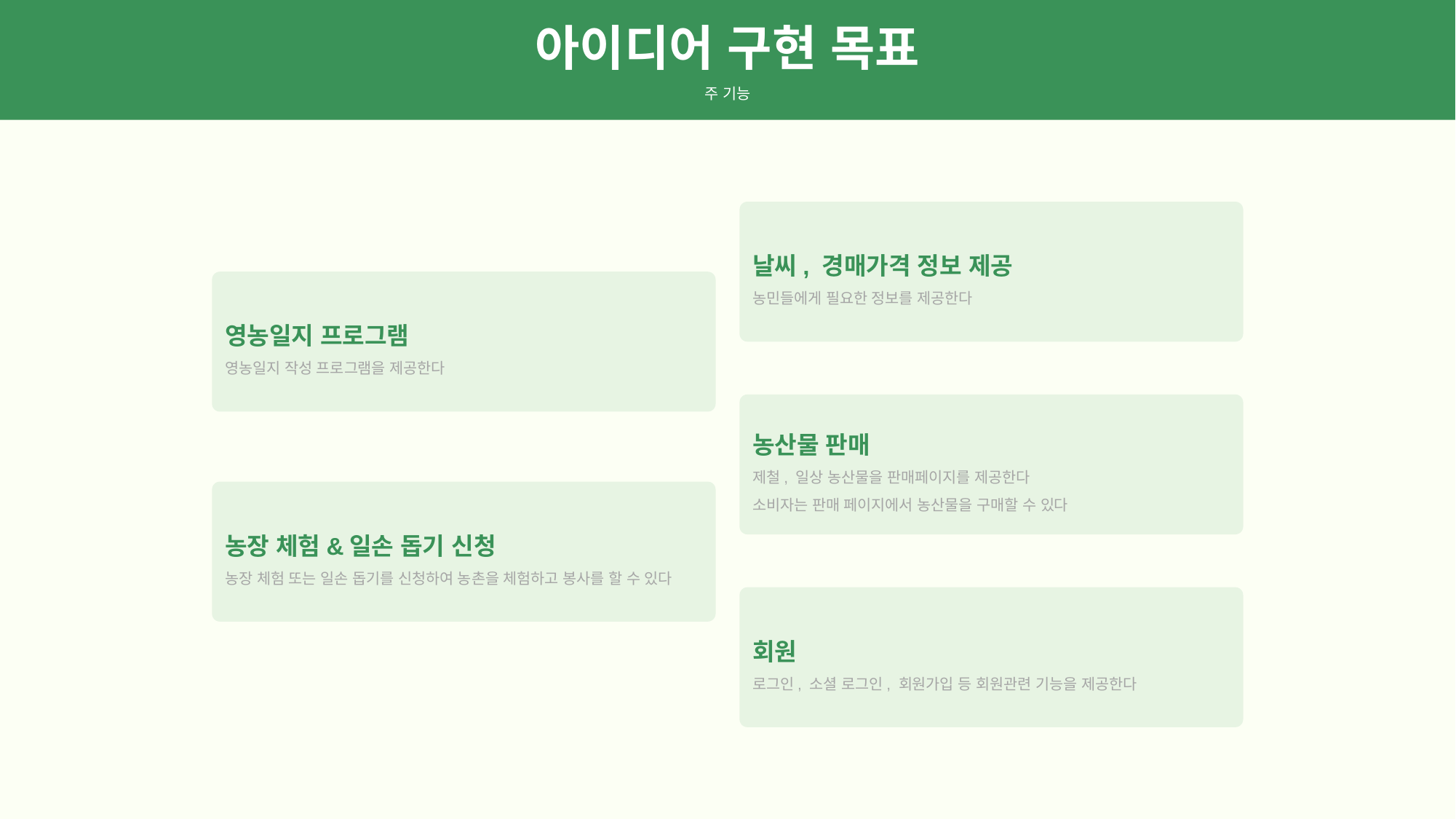

아이디어 구현 목표
주 기능
날씨, 경매가격 정보 제공
농민들에게 필요한 정보를 제공한다
영농일지 프로그램
영농일지 작성 프로그램을 제공한다
농산물 판매
제철, 일상 농산물을 판매페이지를 제공한다
소비자는 판매 페이지에서 농산물을 구매할 수 있다
농장 체험&일손 돕기 신청
농장 체험 또는 일손 돕기를 신청하여 농촌을 체험하고 봉사를 할 수 있다
회원
로그인, 소셜 로그인, 회원가입 등 회원관련 기능을 제공한다